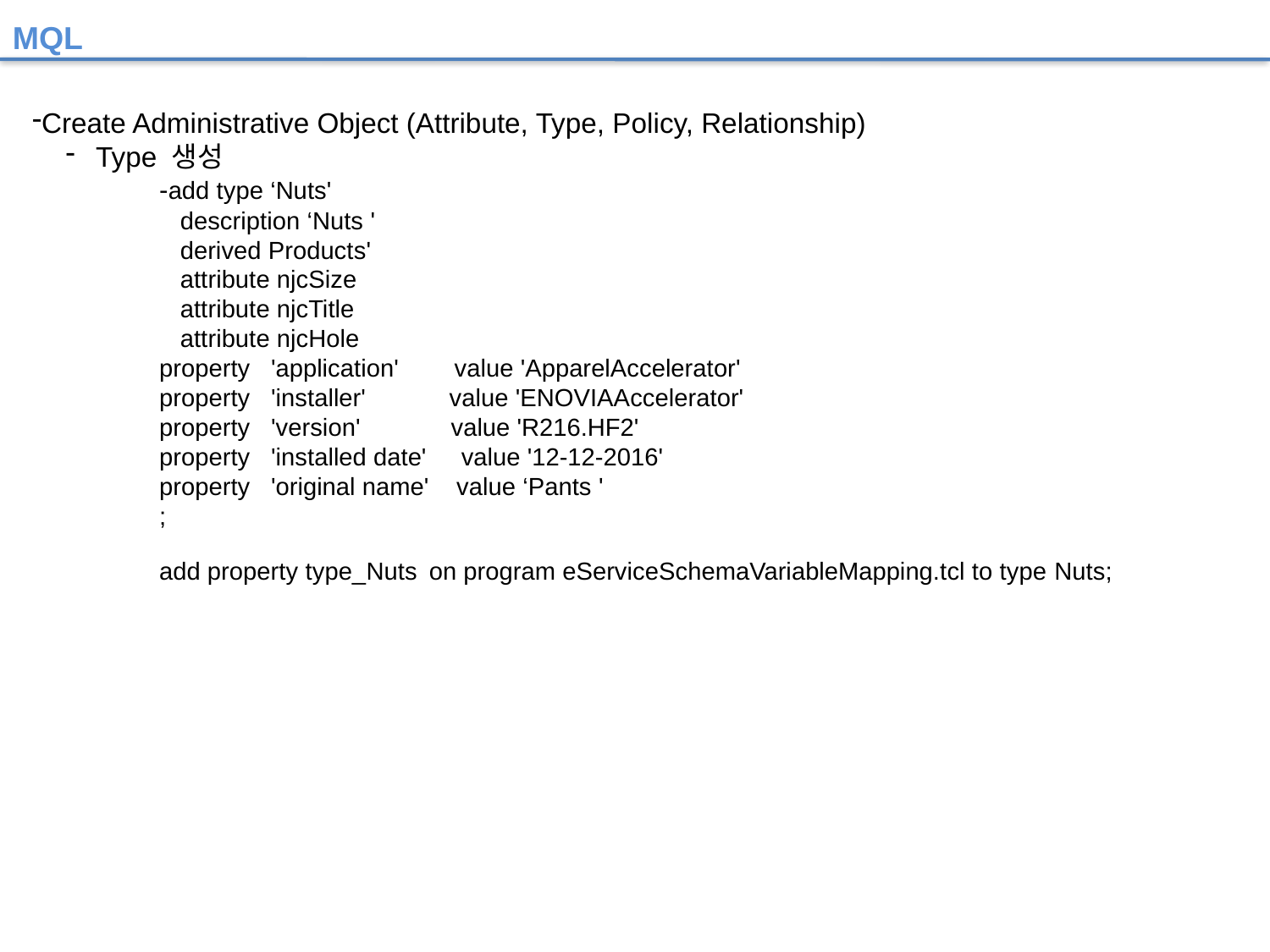

MQL
Create Administrative Object (Attribute, Type, Policy, Relationship)
Type 생성
	-add type ‘Nuts'
   description ‘Nuts '
   derived Products'
   attribute njcSize
   attribute njcTitle
   attribute njcHole
property   'application'        value 'ApparelAccelerator'
property   'installer'            value 'ENOVIAAccelerator'
property   'version'             value 'R216.HF2'
property   'installed date'     value '12-12-2016'
property   'original name'    value ‘Pants '
;

add property type_Nuts  on program eServiceSchemaVariableMapping.tcl to type Nuts;